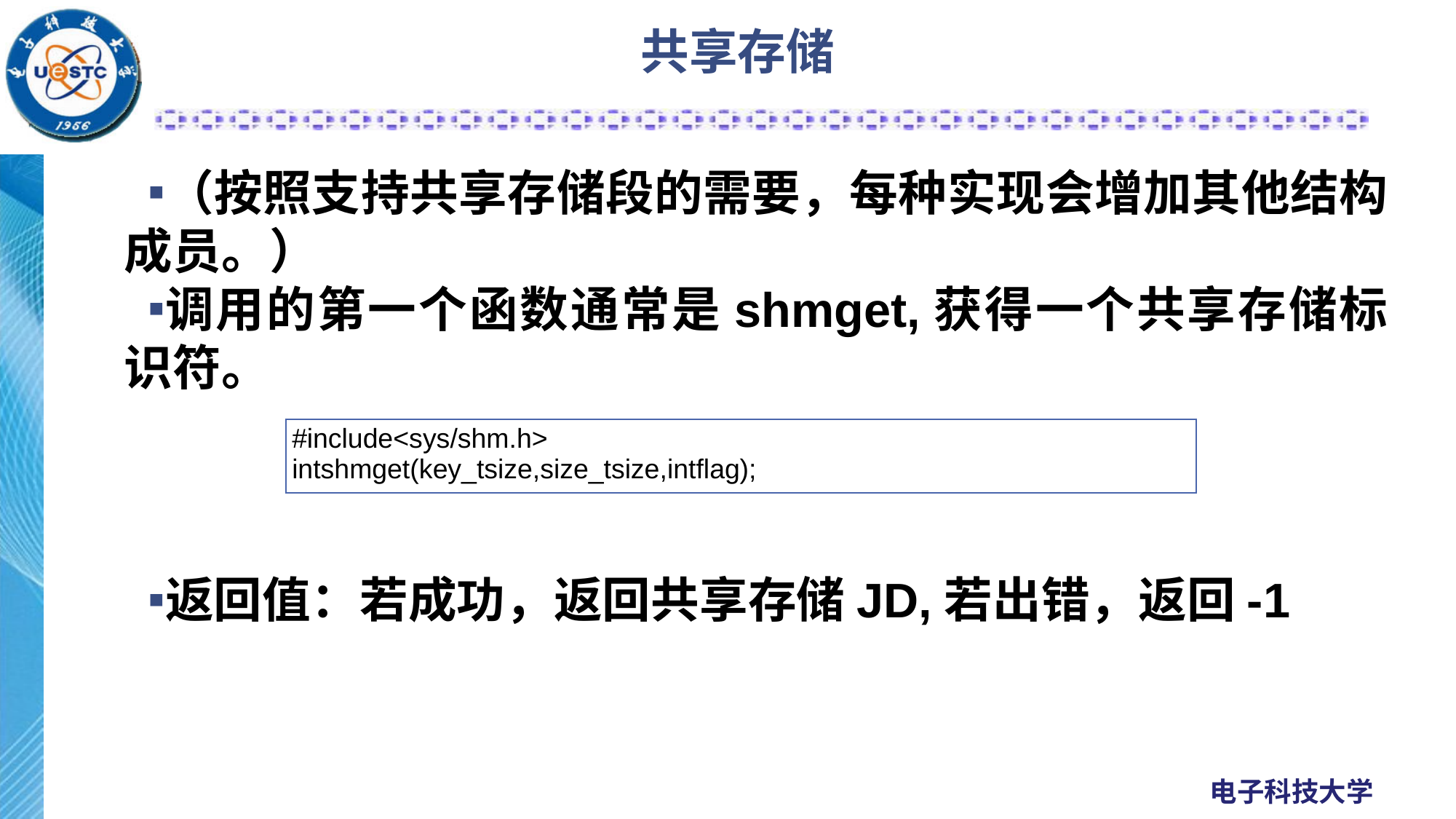

# 共享存储
（按照支持共享存储段的需要，每种实现会增加其他结构成员。）
调用的第一个函数通常是shmget,获得一个共享存储标识符。

返回值：若成功，返回共享存储JD,若出错，返回-1

| #include<sys/shm.h> intshmget(key\_tsize,size\_tsize,intflag); |
| --- |